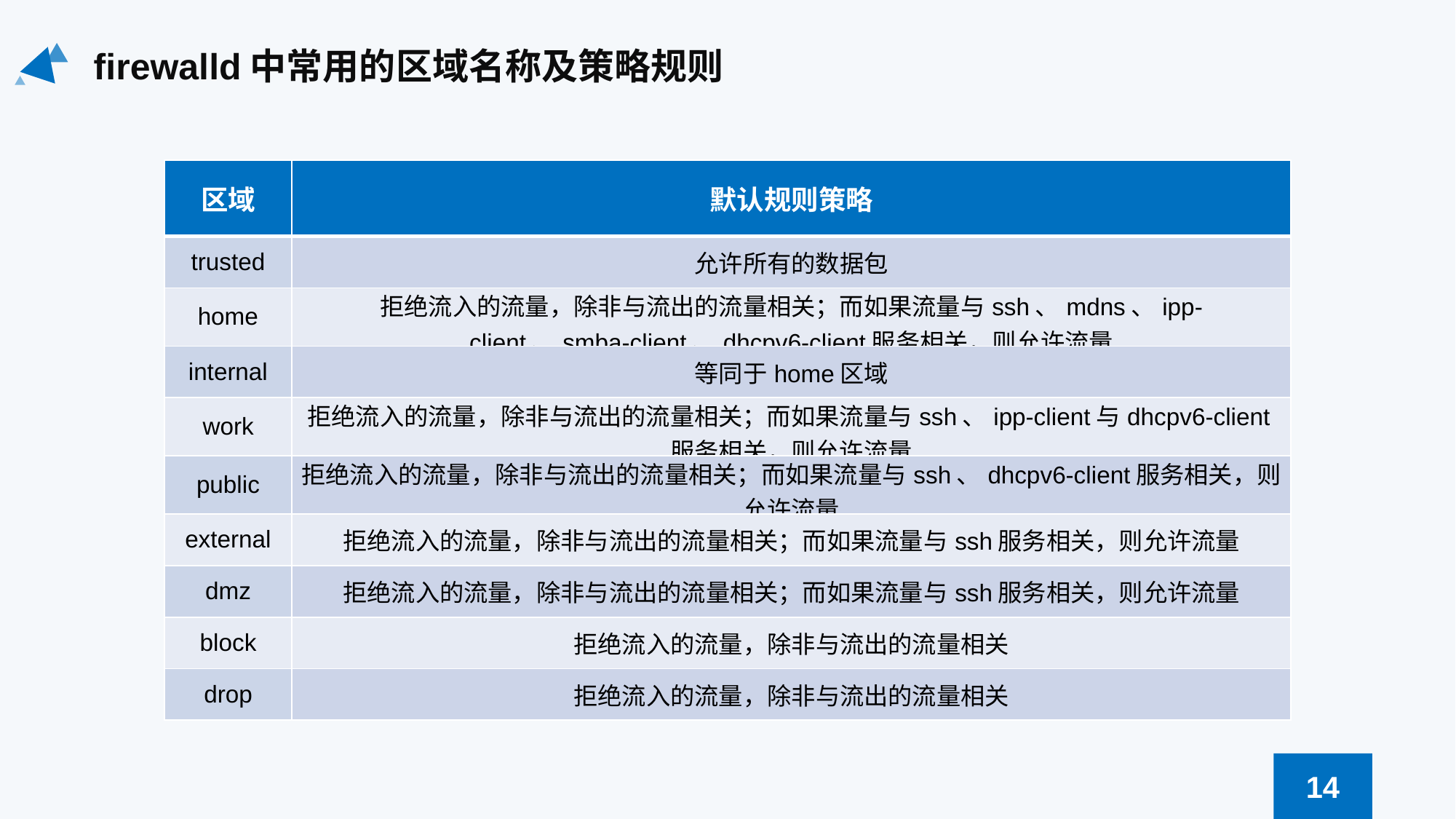

firewalld中常用的区域名称及策略规则

| 区域 | 默认规则策略 |
| --- | --- |
| trusted | 允许所有的数据包 |
| home | 拒绝流入的流量，除非与流出的流量相关；而如果流量与ssh、mdns、ipp-client、smba-client、dhcpv6-client服务相关，则允许流量 |
| internal | 等同于home区域 |
| work | 拒绝流入的流量，除非与流出的流量相关；而如果流量与ssh、ipp-client与dhcpv6-client服务相关，则允许流量 |
| public | 拒绝流入的流量，除非与流出的流量相关；而如果流量与ssh、dhcpv6-client服务相关，则允许流量 |
| external | 拒绝流入的流量，除非与流出的流量相关；而如果流量与ssh服务相关，则允许流量 |
| dmz | 拒绝流入的流量，除非与流出的流量相关；而如果流量与ssh服务相关，则允许流量 |
| block | 拒绝流入的流量，除非与流出的流量相关 |
| drop | 拒绝流入的流量，除非与流出的流量相关 |

14